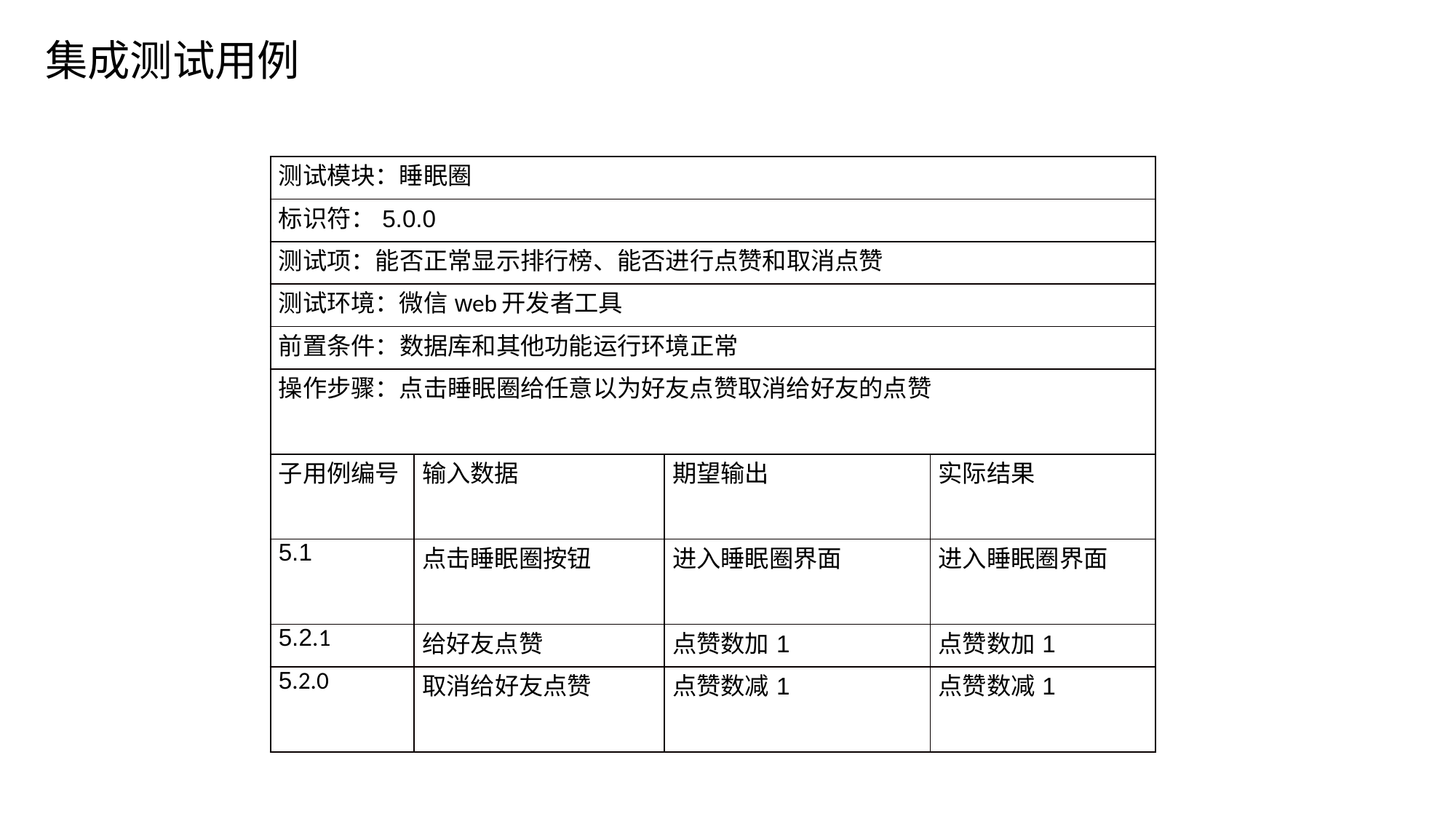

集成测试用例
| 测试模块：睡眠圈 |  |  |  |
| --- | --- | --- | --- |
| 标识符：5.0.0 |  |  |  |
| 测试项：能否正常显示排行榜、能否进行点赞和取消点赞 |  |  |  |
| 测试环境：微信web开发者工具 |  |  |  |
| 前置条件：数据库和其他功能运行环境正常 |  |  |  |
| 操作步骤：点击睡眠圈给任意以为好友点赞取消给好友的点赞 |  |  |  |
| 子用例编号 | 输入数据 | 期望输出 | 实际结果 |
| 5.1 | 点击睡眠圈按钮 | 进入睡眠圈界面 | 进入睡眠圈界面 |
| 5.2.1 | 给好友点赞 | 点赞数加1 | 点赞数加1 |
| 5.2.0 | 取消给好友点赞 | 点赞数减1 | 点赞数减1 |